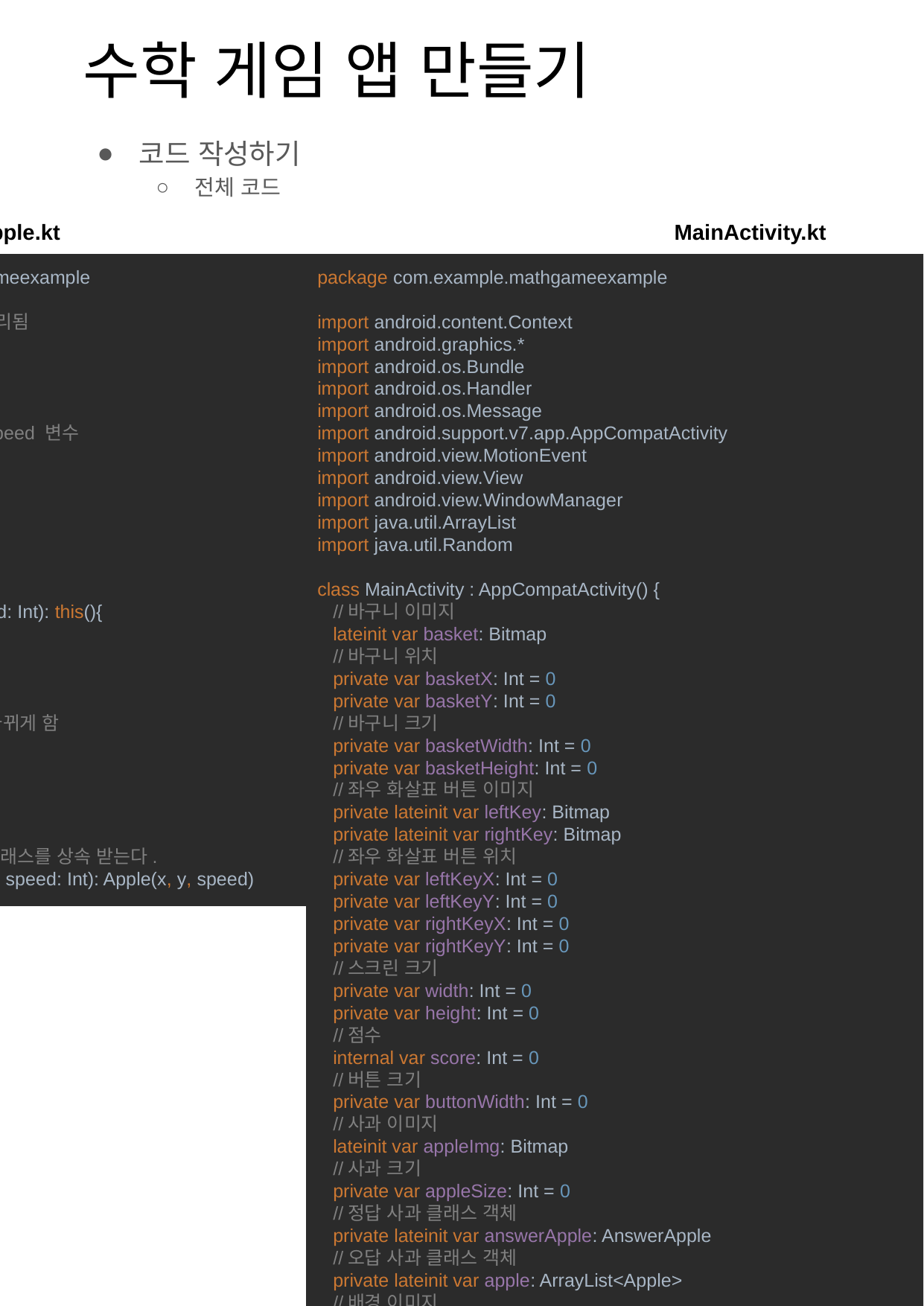

# 수학 게임 앱 만들기
코드 작성하기
전체 코드
Apple.kt
MainActivity.kt
package com.example.mathgameexample

//기본 사과 클래스, 오답으로 처리됨
open class Apple{
   //위치를 나타낼 x, y 변수
   var x = 0
   var y = 0
   //사과가 떨어질 속도를 위한 speed 변수
   var speed = 0

   constructor(){
       x = 0
       y = 0
       speed = 0
   }
   constructor(x: Int, y: Int, speed: Int): this(){
       this.x = x
       this.y = y
       this.speed = speed
   }
   //속도에 따라 사과의 y 값이 바뀌게 함
   fun move(){
       y += speed
   }
}

//정답 사과 클래스, 기본 사과 클래스를 상속 받는다.
class AnswerApple(x: Int, y: Int, speed: Int): Apple(x, y, speed)
package com.example.mathgameexample

import android.content.Context
import android.graphics.*
import android.os.Bundle
import android.os.Handler
import android.os.Message
import android.support.v7.app.AppCompatActivity
import android.view.MotionEvent
import android.view.View
import android.view.WindowManager
import java.util.ArrayList
import java.util.Random

class MainActivity : AppCompatActivity() {
   //바구니 이미지
   lateinit var basket: Bitmap
   //바구니 위치
   private var basketX: Int = 0
   private var basketY: Int = 0
   //바구니 크기
   private var basketWidth: Int = 0
   private var basketHeight: Int = 0
   //좌우 화살표 버튼 이미지
   private lateinit var leftKey: Bitmap
   private lateinit var rightKey: Bitmap
   //좌우 화살표 버튼 위치
   private var leftKeyX: Int = 0
   private var leftKeyY: Int = 0
   private var rightKeyX: Int = 0
   private var rightKeyY: Int = 0
   //스크린 크기
   private var width: Int = 0
   private var height: Int = 0
   //점수
   internal var score: Int = 0
   //버튼 크기
   private var buttonWidth: Int = 0
   //사과 이미지
   lateinit var appleImg: Bitmap
   //사과 크기
   private var appleSize: Int = 0
   //정답 사과 클래스 객체
   private lateinit var answerApple: AnswerApple
   //오답 사과 클래스 객체
   private lateinit var apple: ArrayList<Apple>
   //배경 이미지
   private lateinit var screen: Bitmap
   //문제에 사용할 숫자들
   internal var number1: Int = 0
   internal var number2: Int = 0  // 덧셈에 사용될 숫자
   internal var answer: Int = 0 // 정답
   internal var wrongNumber = IntArray(5)  //오답 배열

   override fun onCreate(savedInstanceState: Bundle?) {
       super.onCreate(savedInstanceState)
       setContentView(MyView(this))
       //현재 화면을 받아옴
       val display = (getSystemService(Context.WINDOW_SERVICE) as WindowManager).defaultDisplay
       //현재 화면의 크기를 구함
       val point = Point()
       display.getSize(point)
       width = point.x
       height = point.y
       //오답 사과 리스트 초기화
       apple = ArrayList()
       //바구니 이미지 연결
       basket = BitmapFactory.decodeResource(resources, R.drawable.basket)
       //바구니 위치 지정
       val x = width / 4
       val y = height / 14
       basket = Bitmap.createScaledBitmap(basket, x, y, true)
       //Bitmap 클래스의 width를 활용해서 그림의 크기를 구한다.
       basketWidth = basket.width
       basketHeight = basket.height
       //바구니 ㅇ위치 지정
       basketX = width * 1 / 9
       basketY = height * 6 / 9
       //좌우 화살표 위치 및 크기 지정
       leftKey = BitmapFactory.decodeResource(resources, R.drawable.left_arrow)
       leftKeyX = width * 5 / 9
       leftKeyY = height * 7 / 9
       buttonWidth = width / 6
       leftKey = Bitmap.createScaledBitmap(leftKey, buttonWidth, buttonWidth, true)
       rightKey = BitmapFactory.decodeResource(resources, R.drawable.right_arrow)
       rightKeyX = width * 7 / 9
       rightKeyY = height * 7 / 9
       rightKey = Bitmap.createScaledBitmap(rightKey, buttonWidth, buttonWidth, true)
       //사과의 가로크기를 버튼을 가로크기와 같게
       appleImg = BitmapFactory.decodeResource(resources, R.drawable.apple)
       appleImg = Bitmap.createScaledBitmap(appleImg, buttonWidth, buttonWidth, true)
       appleSize = appleImg.width
       //배경 이미지
       screen = BitmapFactory.decodeResource(resources, R.drawable.background)
       screen = Bitmap.createScaledBitmap(screen, width, height, true)
       //정답 사과 객체 연결
       answerApple = AnswerApple(x, 0, 5)
   }

   //내부 클래스로 View 클래스를 상속받는 새로운 클래스 생성
   internal inner class MyView(context: Context) : View(context) {
       private val r1: Random = Random()
       private val p1 = Paint()

       init {
           setBackgroundColor(Color.BLUE)
           makeQuiz()
       }

       //사과 객체 생성해서 넘겨주는 함수
       private fun createApple(x: Int, y: Int): Apple {
           return Apple(x, -y, 5)
       }

       //onDraw 메소드 오버라이딩
       @Synchronized
       public override fun onDraw(canvas: Canvas) {
           //오답 사과의 갯수가 5개가 될때까지 생성
           if (apple.size < 5) {
               val x = r1.nextInt(width - buttonWidth)
               val y = r1.nextInt(height / 4)
               apple.add(createApple(x, y))
           }
           //글씨를 쓰기 위한 Paint 객체
           p1.color = Color.WHITE
           p1.textSize = (width / 14).toFloat()
           canvas.drawBitmap(screen, 0f, 0f, p1)
           canvas.drawText("점수 : " + Integer.toString(score), 0f, (height * 1 / 12).toFloat(), p1)
           canvas.drawText(
               "문제 : " + Integer.toString(number1) + "+" + Integer.toString(number2),
               0f,
               (height * 2 / 12).toFloat(),
               p1
           )
           //바구니와 화살표 버튼 그리기
           canvas.drawBitmap(basket, basketX.toFloat(), basketY.toFloat(), p1)
           canvas.drawBitmap(leftKey, leftKeyX.toFloat(), leftKeyY.toFloat(), p1)
           canvas.drawBitmap(rightKey, rightKeyX.toFloat(), rightKeyY.toFloat(), p1)

           //오답 사과 그리기
           for (tmp in apple)
               canvas.drawBitmap(appleImg, tmp.x.toFloat(), tmp.y.toFloat(), p1)
           //오답 숫자 그리기
           for (i in apple.indices.reversed())
               canvas.drawText(
                   Integer.toString(wrongNumber[i]),
                   apple[i].x.toFloat() + appleSize / 6,
                   apple[i].y.toFloat() + appleSize * 2 / 3,
                   p1
               )

           //정답 사과 및 정답 숫자 그리기
           canvas.drawBitmap(appleImg, answerApple.x.toFloat(), answerApple.y.toFloat(), p1)
           canvas.drawText(
               Integer.toString(answer),
               answerApple.x.toFloat() + appleSize / 6,
               answerApple.y.toFloat() + appleSize * 2 / 3,
               p1
           )

           //정답 사과 처리하기
           if (answerApple.y > height) answerApple.y = -50

           //사과 움직이기
           moveApple()
           //사과 충돌 처리하기
           checkApple()
       }

       private fun makeQuiz() {
           val r1 = Random()
           var x = r1.nextInt(99) + 1  //1부터 100까지 무작위의 수
           number1 = x

           x = r1.nextInt(99) + 1
           number2 = x

           //정답 숫자
           answer = number1 + number2
           //오답 사과에 들어갈 숫자
           for (i in 0..4) {
               x = r1.nextInt(197) + 1 //99 + 99 = 198이 최댓값
               while (x == answer) {         //오답숫자가 정답숫자와 같으면 다시 다른 숫자를 찾는다.
                   x = r1.nextInt(197) + 1
               }
               wrongNumber[i] = x
           }
       }

       //사과를 움직이는 함수
       private fun moveApple() {
           for (i in apple.indices.reversed()) {
               apple[i].move()
               //화면에서 사라지면 다시 위에서 나오도록 하기
               if (apple[i].y > height) apple[i].y = -100
           }
           answerApple.move()
       }

       //바구니와 닿았는지 체크
       private fun checkApple() {
           //오답 사과 체크
           for (i in apple.indices.reversed()) {
               if (apple[i].x + appleSize / 2 > basketX
                   && apple[i].x + appleSize / 2 < basketX + basketWidth
                   && apple[i].y + appleSize > basketY
                   && apple[i].y + appleSize > basketX + basketWidth
               ) {
                   apple.removeAt(i)
                   score -= 10
               }
           }

           //정답 사과 체크
           if (answerApple.x + appleSize / 2 > basketX
               && answerApple.x + appleSize / 2 < basketX + basketWidth
               && answerApple.y + appleSize > basketY
               && answerApple.y + appleSize > basketX + basketWidth
           ) {
               score += 30
               makeQuiz()
               val r1 = Random()

               var xx = r1.nextInt(width - buttonWidth)
               answerApple.x = xx
               xx = r1.nextInt(300)
               answerApple.y = -xx

           }
       }

       override fun onTouchEvent(event: MotionEvent): Boolean {
           var x = 0
           var y = 0

           if (event.action == MotionEvent.ACTION_DOWN || event.action == MotionEvent.ACTION_MOVE) {
               x = event.x.toInt()
               y = event.y.toInt()
           } else if (event.action == MotionEvent.ACTION_UP) {
               performClick()
           }

           if (x > leftKeyX && x < leftKeyX + buttonWidth && y > leftKeyY && x < leftKeyY + buttonWidth)
               basketX -= 20

           if (x > rightKeyX && x < rightKeyX + buttonWidth && y > rightKeyY && x < rightKeyY + buttonWidth)
               basketX += 20

           return true
       }

       override fun performClick(): Boolean {
           invalidate()
           return super.performClick()
       }
   }
}
15